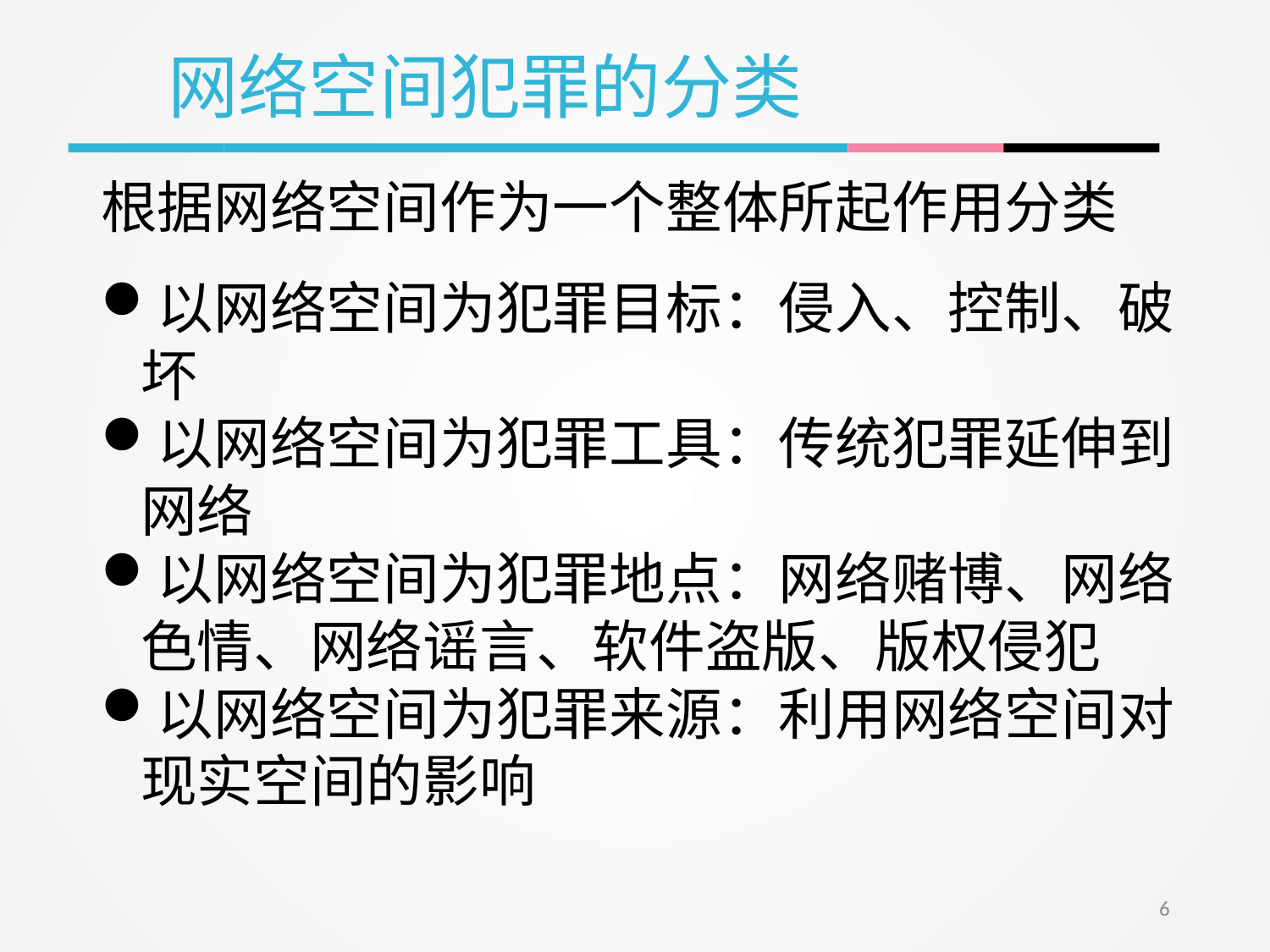

网络空间犯罪的分类

根据网络空间作为一个整体所起作用分类
以网络空间为犯罪目标：侵入、控制、破坏
以网络空间为犯罪工具：传统犯罪延伸到网络
以网络空间为犯罪地点：网络赌博、网络色情、网络谣言、软件盗版、版权侵犯
以网络空间为犯罪来源：利用网络空间对现实空间的影响
6